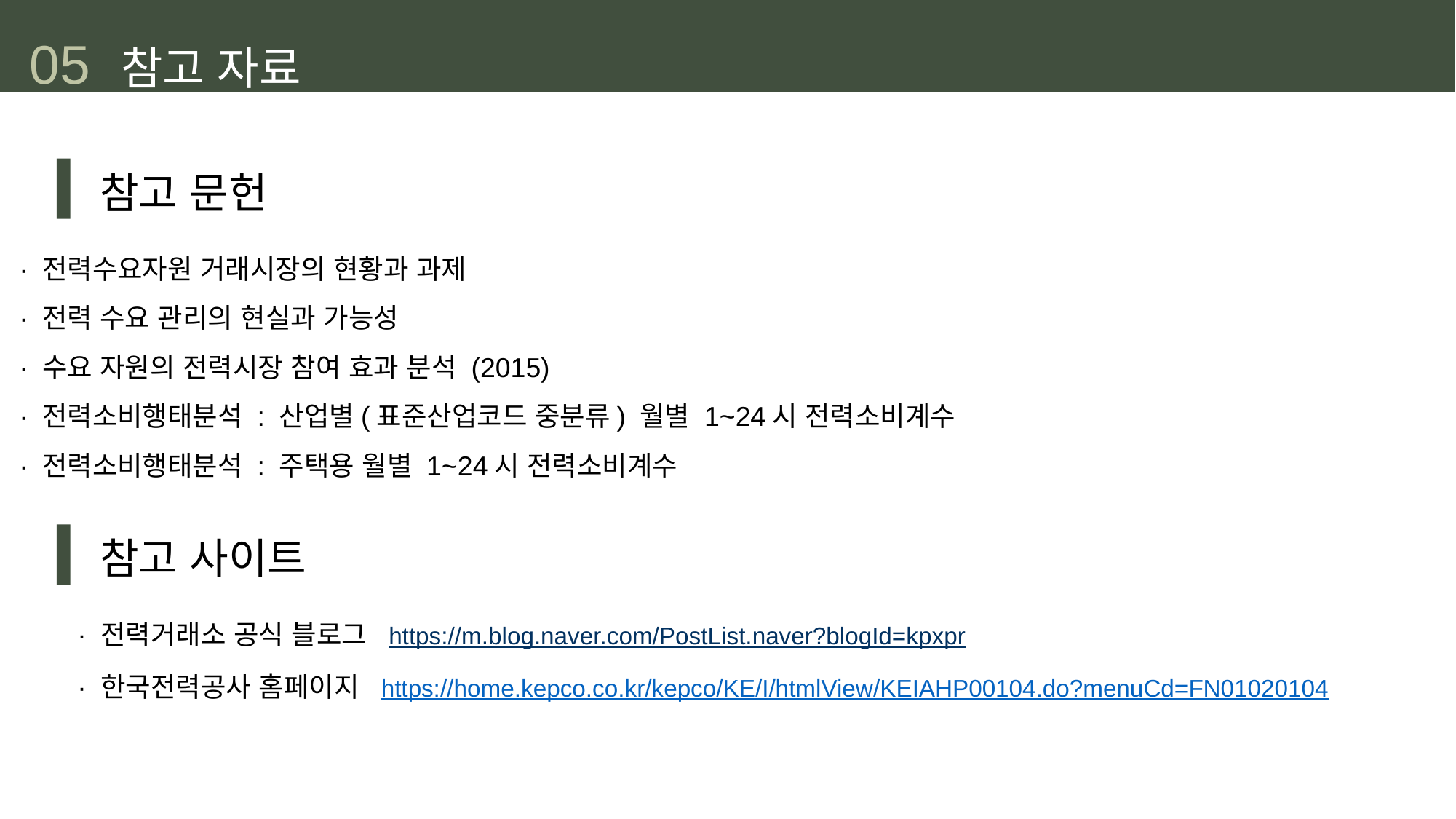

05
    참고 자료

참고 문헌
· 전력수요자원 거래시장의 현황과 과제
· 전력 수요 관리의 현실과 가능성
· 수요 자원의 전력시장 참여 효과 분석 (2015)
· 전력소비행태분석 : 산업별(표준산업코드 중분류) 월별 1~24시 전력소비계수
· 전력소비행태분석 : 주택용 월별 1~24시 전력소비계수

참고 사이트
· 전력거래소 공식 블로그  https://m.blog.naver.com/PostList.naver?blogId=kpxpr

· 한국전력공사 홈페이지  https://home.kepco.co.kr/kepco/KE/I/htmlView/KEIAHP00104.do?menuCd=FN01020104